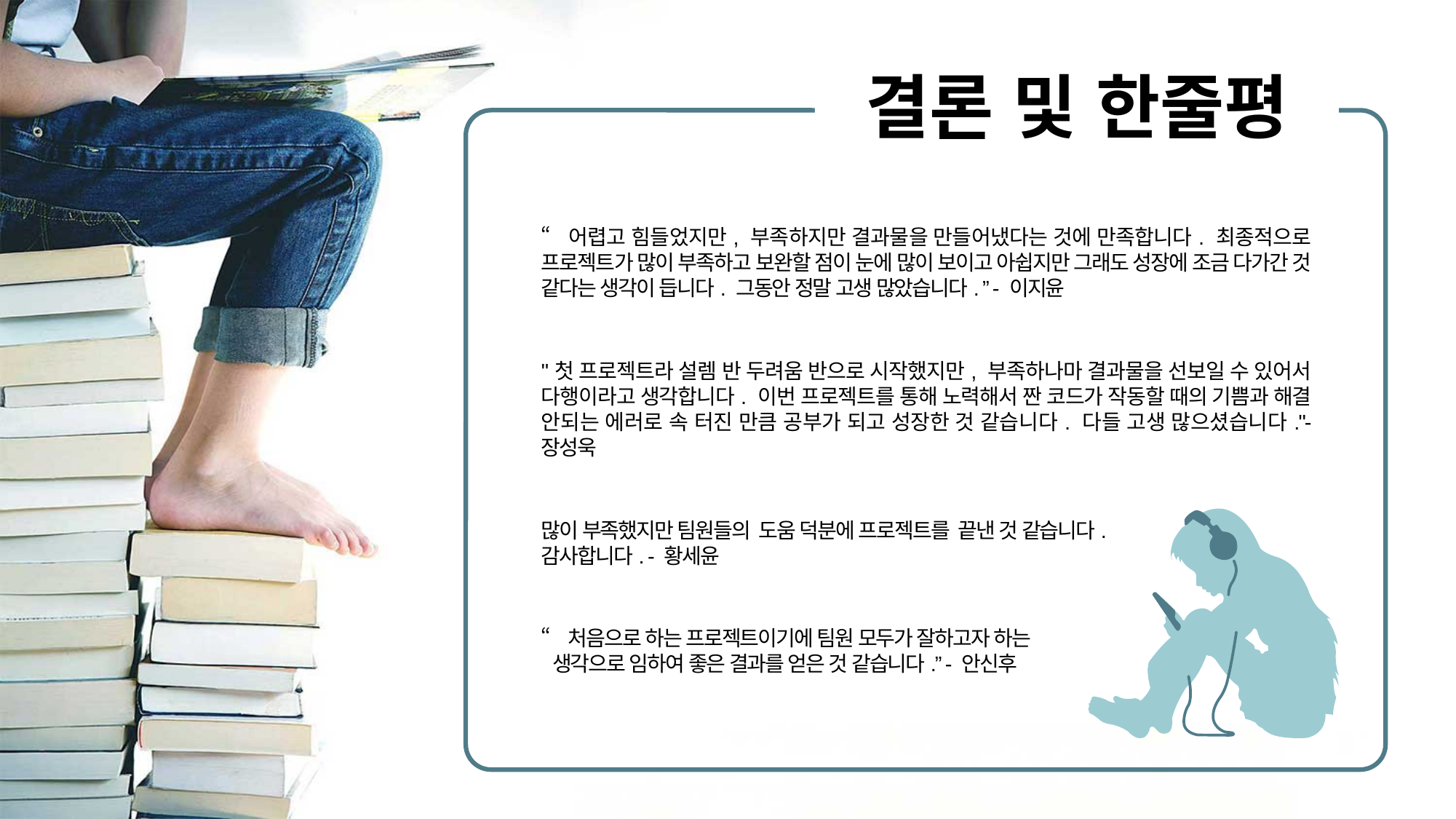

결론 및 한줄평

“어렵고 힘들었지만, 부족하지만 결과물을 만들어냈다는 것에 만족합니다. 최종적으로 프로젝트가 많이 부족하고 보완할 점이 눈에 많이 보이고 아쉽지만 그래도 성장에 조금 다가간 것 같다는 생각이 듭니다. 그동안 정말 고생 많았습니다. ” - 이지윤
"첫 프로젝트라 설렘 반 두려움 반으로 시작했지만, 부족하나마 결과물을 선보일 수 있어서 다행이라고 생각합니다. 이번 프로젝트를 통해 노력해서 짠 코드가 작동할 때의 기쁨과 해결 안되는 에러로 속 터진 만큼 공부가 되고 성장한 것 같습니다. 다들 고생 많으셨습니다."- 장성욱

많이 부족했지만 팀원들의  도움 덕분에 프로젝트를  끝낸 것 같습니다.
감사합니다. - 황세윤
“처음으로 하는 프로젝트이기에 팀원 모두가 잘하고자 하는
 생각으로 임하여 좋은 결과를 얻은 것 같습니다.” - 안신후